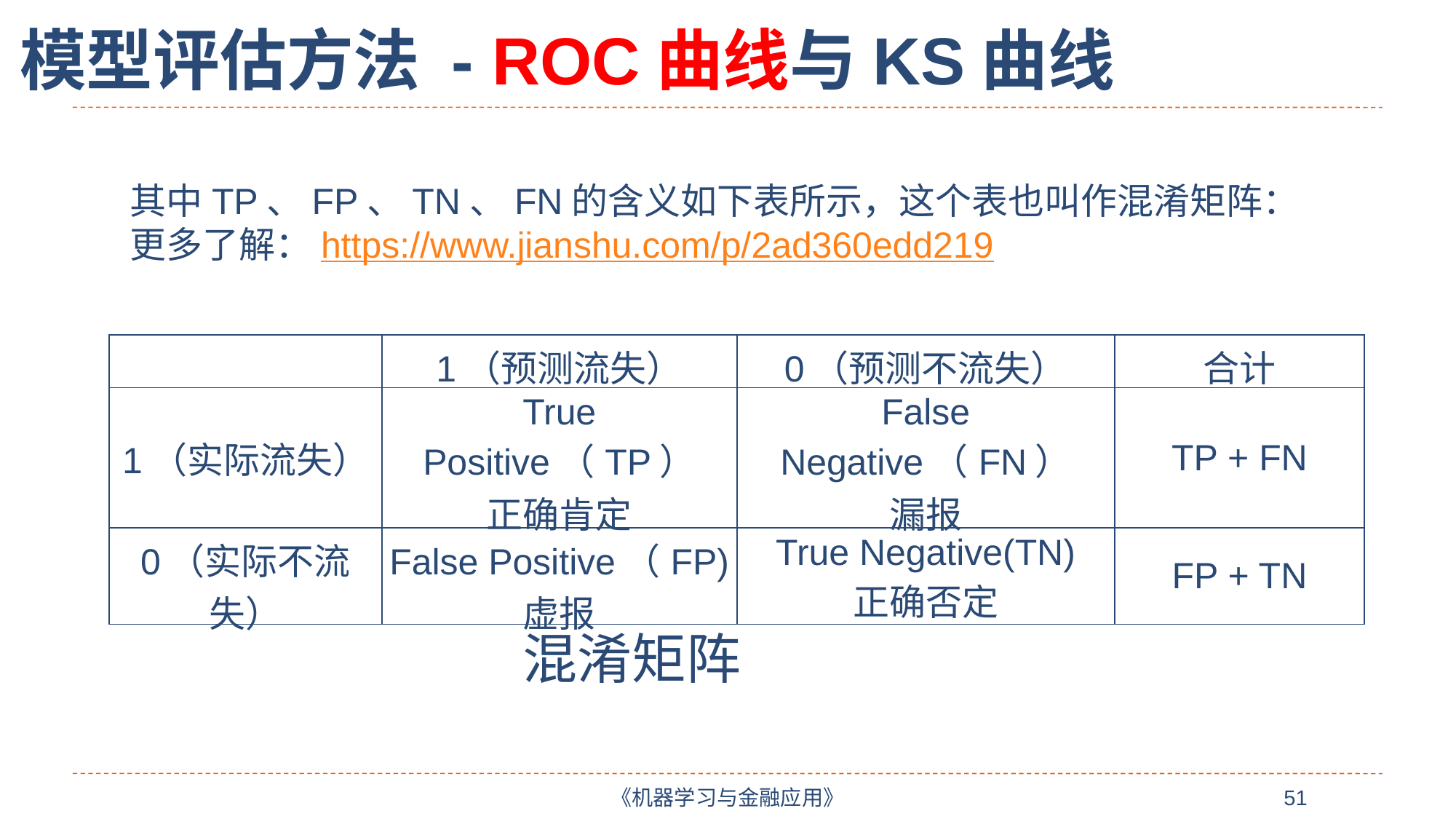

模型评估方法 - ROC曲线与KS曲线
其中TP、FP、TN、FN的含义如下表所示，这个表也叫作混淆矩阵：
更多了解：https://www.jianshu.com/p/2ad360edd219
|  | 1（预测流失） | 0（预测不流失） | 合计 |
| --- | --- | --- | --- |
| 1（实际流失） | True Positive（TP） 正确肯定 | False Negative（FN） 漏报 | TP + FN |
| 0（实际不流失） | False Positive（FP) 虚报 | True Negative(TN) 正确否定 | FP + TN |
混淆矩阵